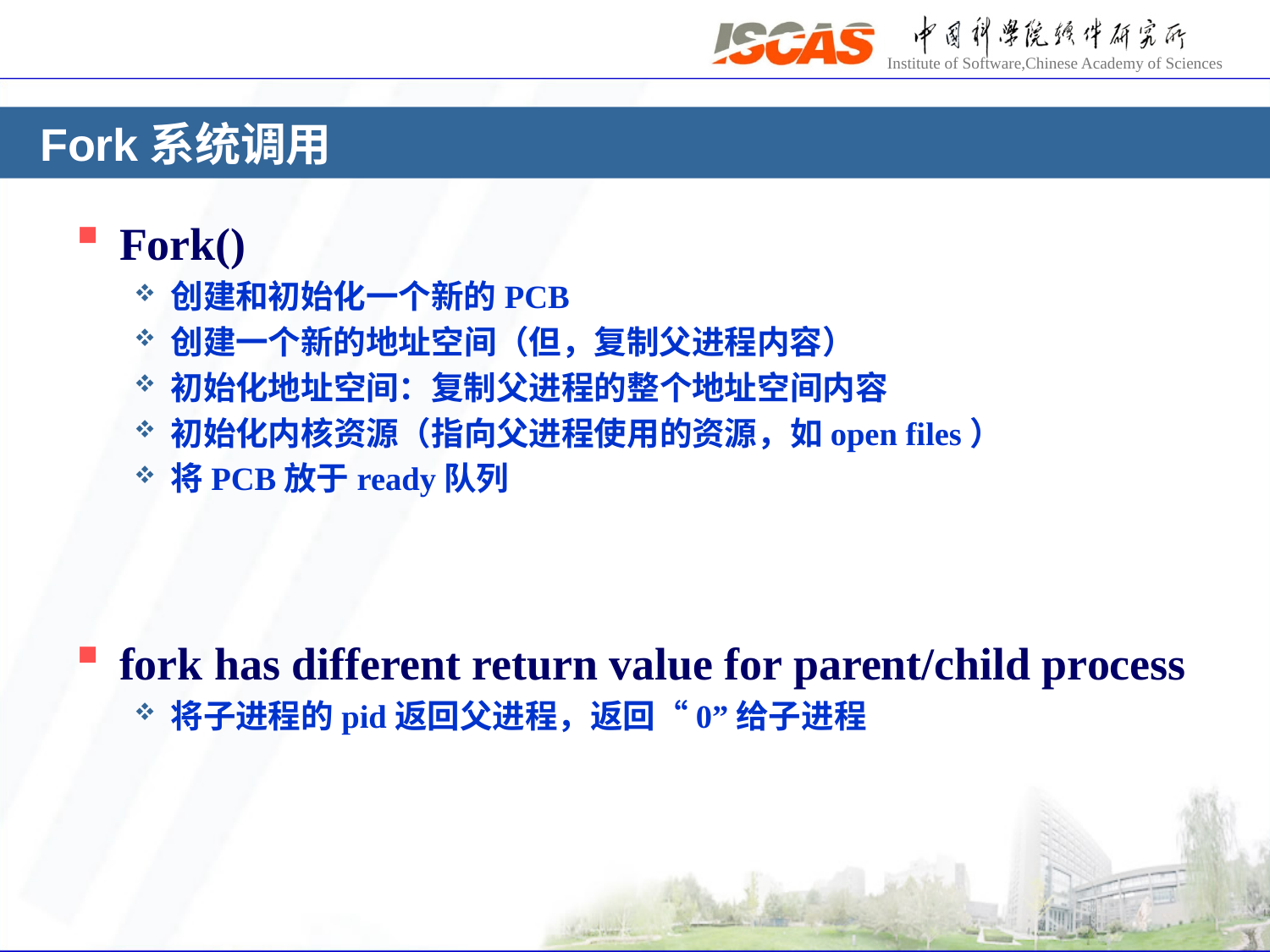

# Fork系统调用
Fork()
创建和初始化一个新的PCB
创建一个新的地址空间（但，复制父进程内容）
初始化地址空间：复制父进程的整个地址空间内容
初始化内核资源（指向父进程使用的资源，如open files）
将PCB放于ready队列

fork has different return value for parent/child process
将子进程的pid返回父进程，返回“0”给子进程